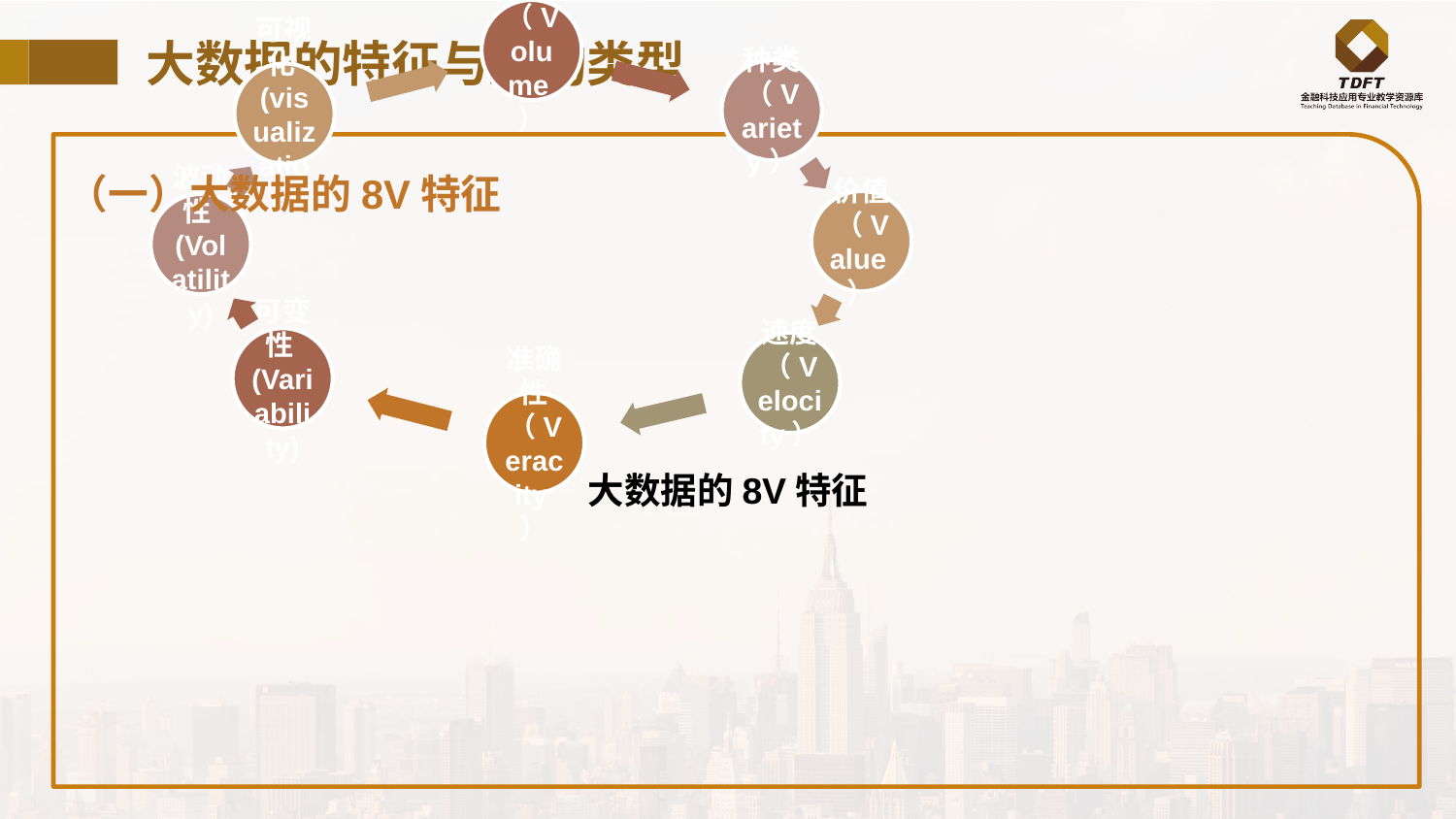

# 大数据的特征与结构类型

（一）大数据的8V特征
数量（Volume）

种类（Variety）

价值（Value）

速度（Velocity）

准确性（Veracity）

可变性(Variability)

波动性(Volatility)

可视化(visualization)

大数据的8V特征